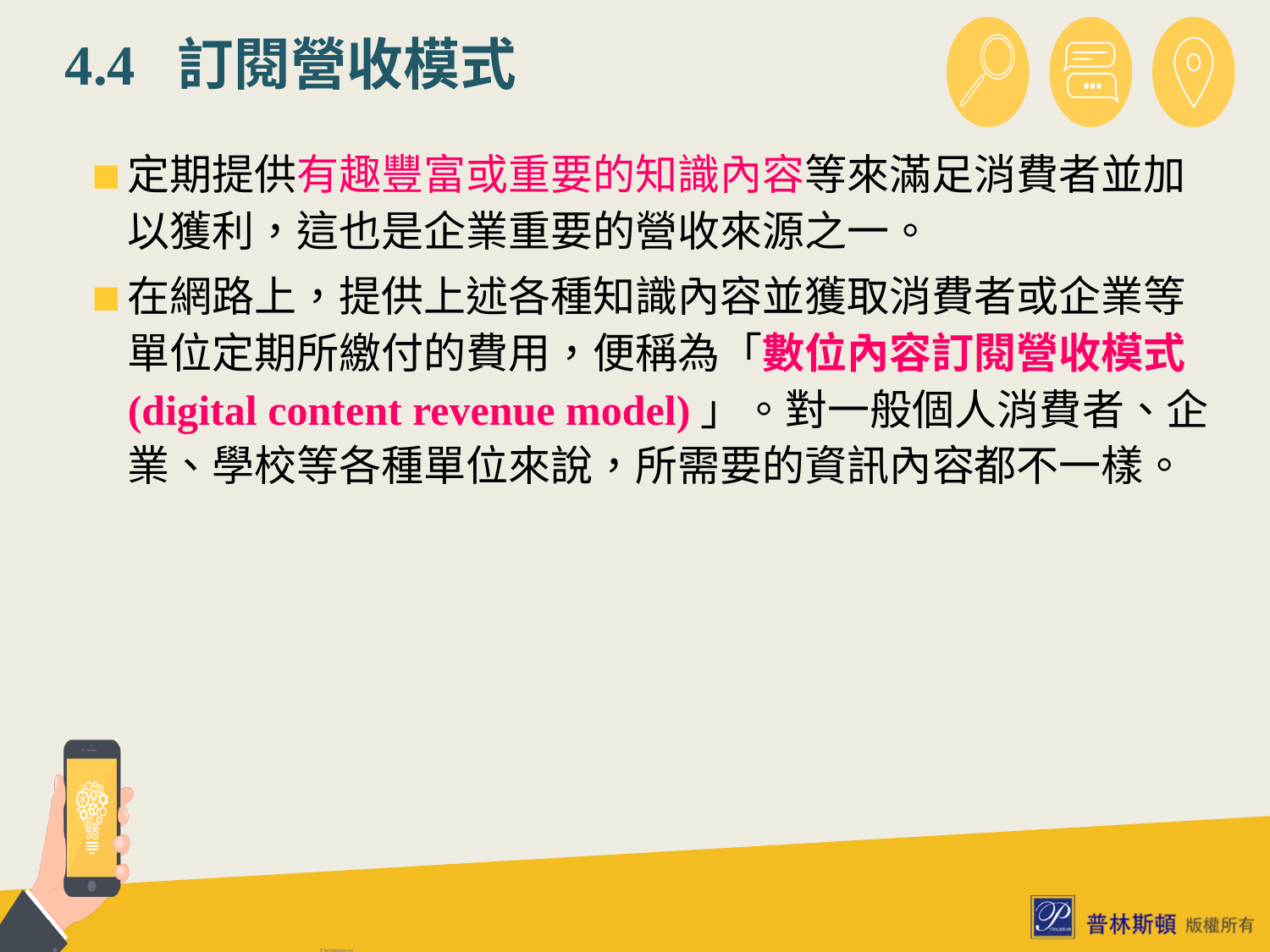

# 4.4  訂閱營收模式
定期提供有趣豐富或重要的知識內容等來滿足消費者並加以獲利，這也是企業重要的營收來源之一。
在網路上，提供上述各種知識內容並獲取消費者或企業等單位定期所繳付的費用，便稱為「數位內容訂閱營收模式 (digital content revenue model)」。對一般個人消費者、企業、學校等各種單位來說，所需要的資訊內容都不一樣。